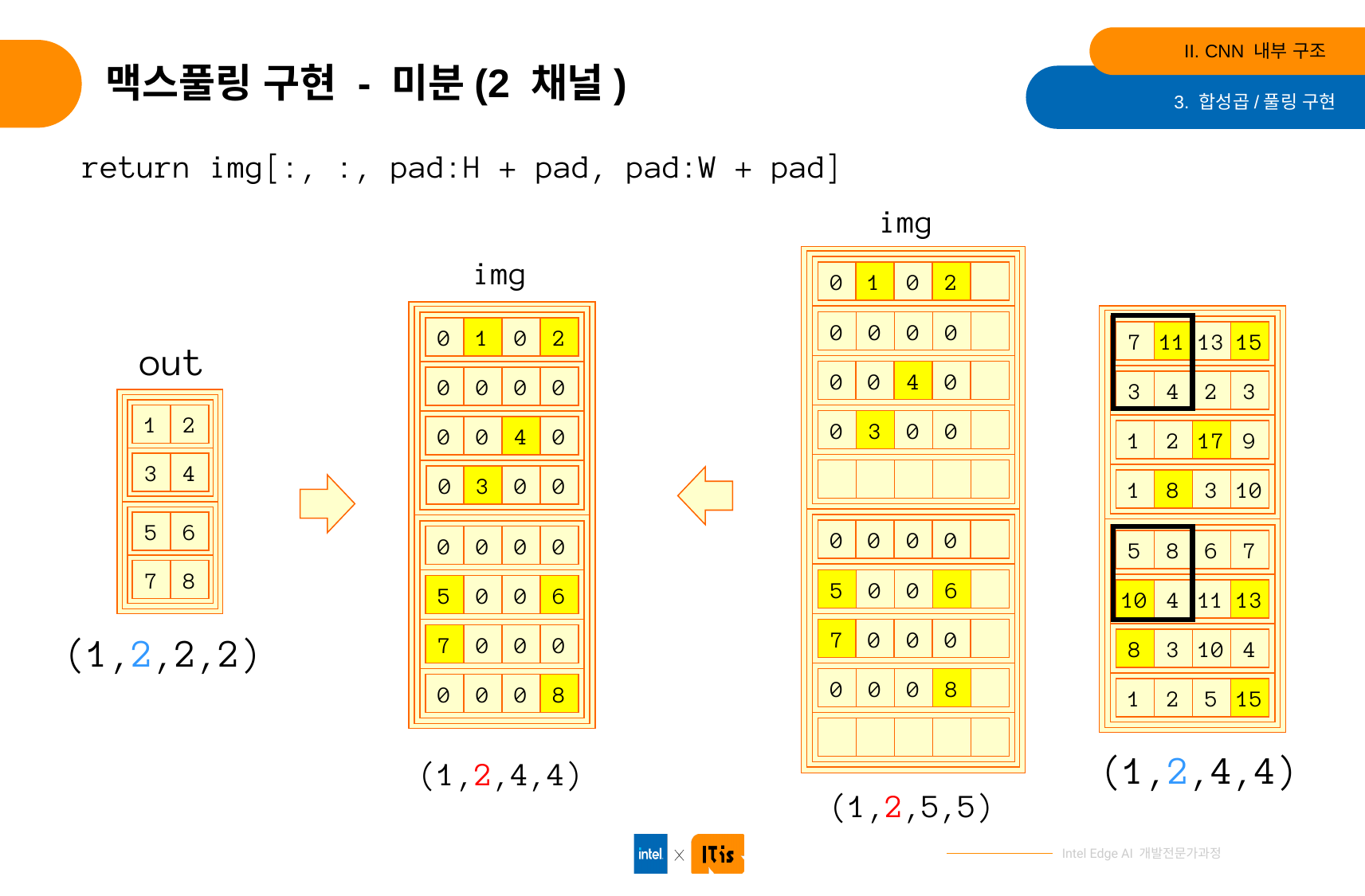

II. CNN 내부 구조
# 맥스풀링 구현 - 미분(2 채널)
3. 합성곱/풀링 구현
return img[:, :, pad:H + pad, pad:W + pad]
img
img

0
1
0
2

0
0
0
0

0
1
0
2
7
11
13
15
out

0
0
4
0

0
0
0
0
3
4
2
3

1
2

0
3
0
0

0
0
4
0
1
2
17
9

3
4

0
3
0
0

1
8
3
10

5
6

0
0
0
0

0
0
0
0

5
8
6
7

7
8

5
0
0
6

5
0
0
6
10
4
11
13

7
0
0
0

(1,2,2,2)

7
0
0
0
8
3
10
4

0
0
0
8

0
0
0
8
1
2
5
15

(1,2,4,4)
(1,2,4,4)
(1,2,5,5)